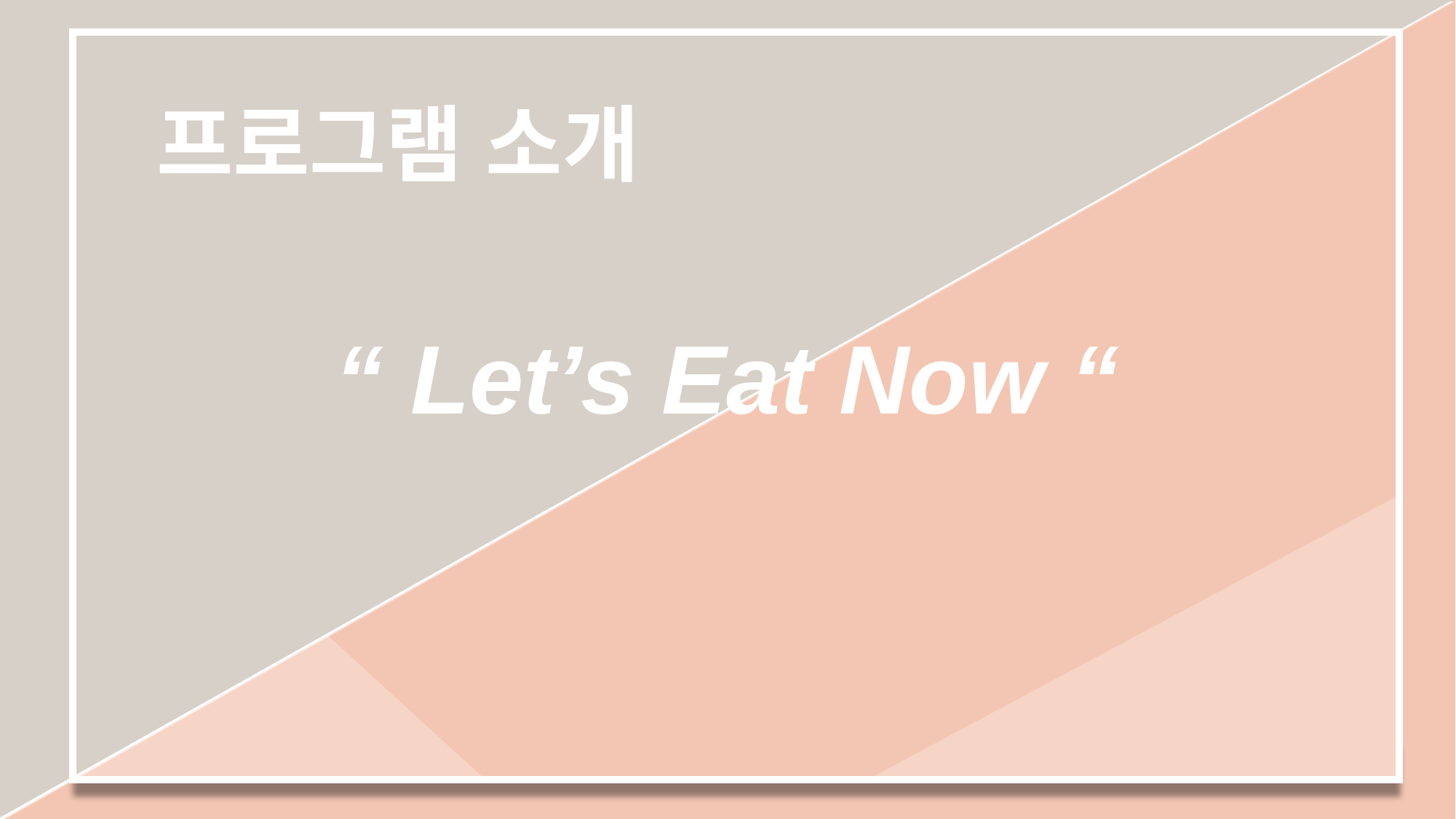

프로그램 소개
“ Let’s Eat Now “